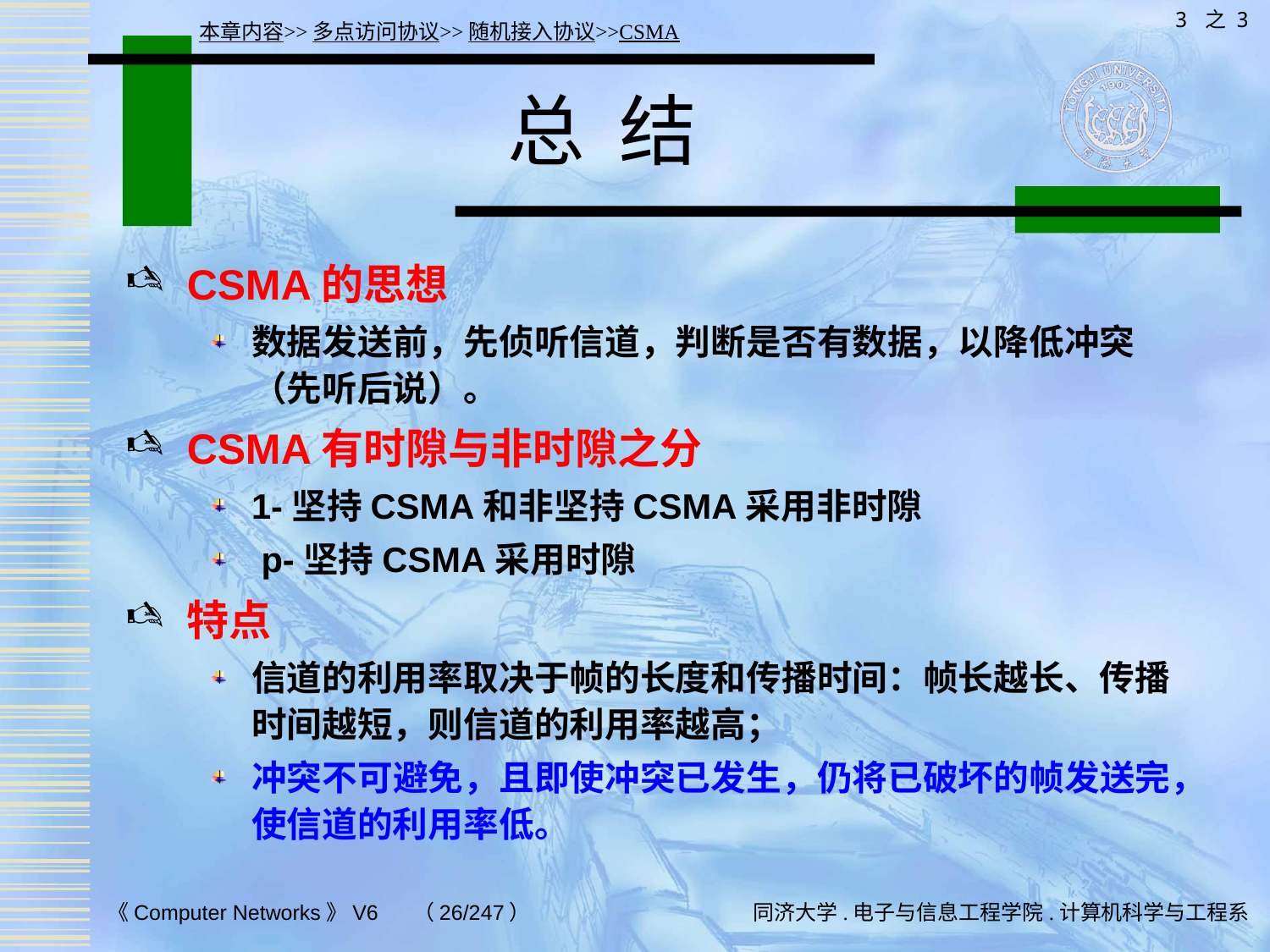

3 之 3
本章内容>>多点访问协议>>随机接入协议>>CSMA
# 总  结
CSMA的思想
数据发送前，先侦听信道，判断是否有数据，以降低冲突（先听后说）。
CSMA有时隙与非时隙之分
1-坚持CSMA和非坚持CSMA采用非时隙
 p-坚持CSMA采用时隙
特点
信道的利用率取决于帧的长度和传播时间：帧长越长、传播时间越短，则信道的利用率越高；
冲突不可避免，且即使冲突已发生，仍将已破坏的帧发送完，使信道的利用率低。